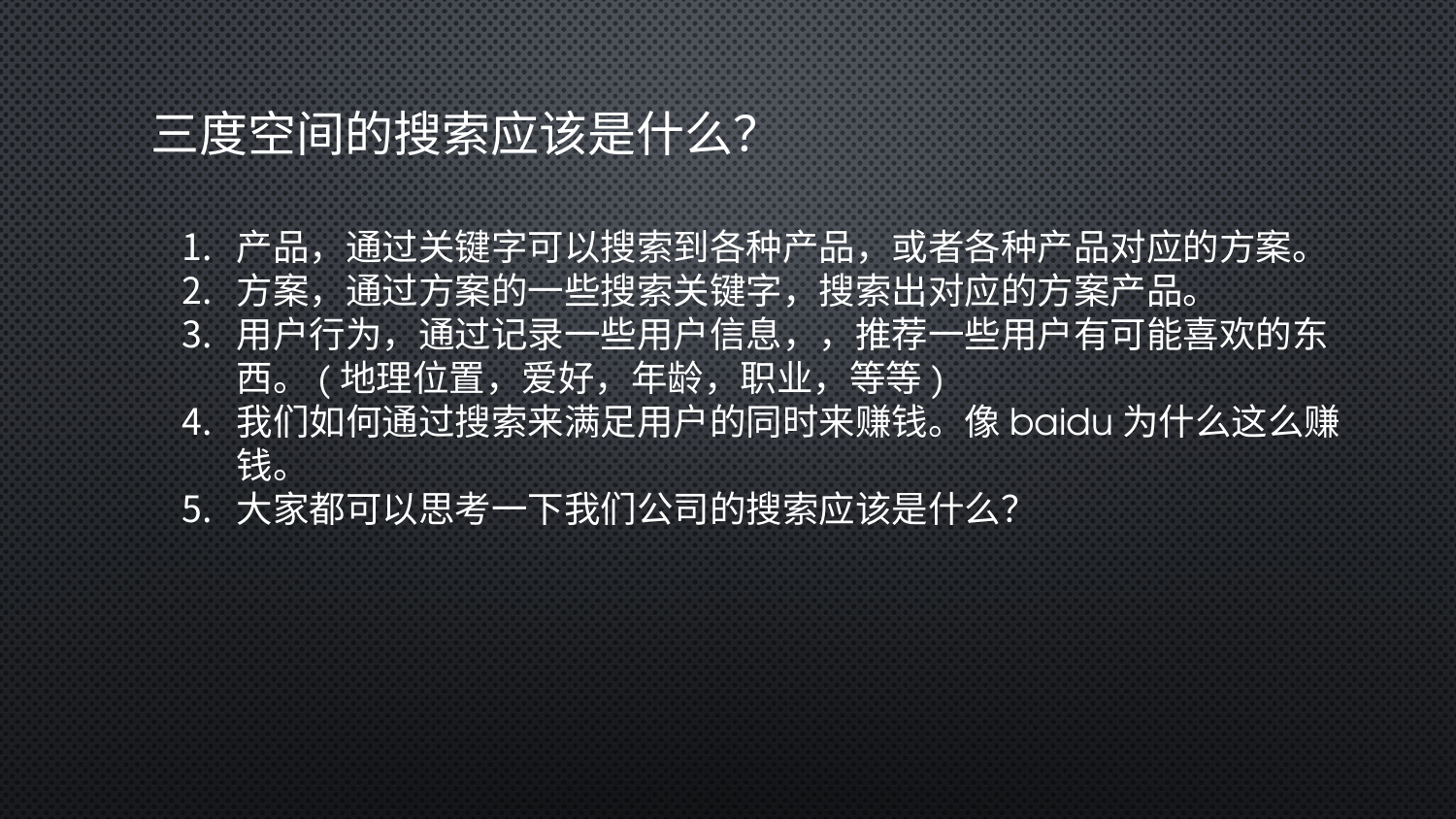

# 三度空间的搜索应该是什么？
产品，通过关键字可以搜索到各种产品，或者各种产品对应的方案。
方案，通过方案的一些搜索关键字，搜索出对应的方案产品。
用户行为，通过记录一些用户信息，，推荐一些用户有可能喜欢的东西。(地理位置，爱好，年龄，职业，等等)
我们如何通过搜索来满足用户的同时来赚钱。像baidu为什么这么赚钱。
大家都可以思考一下我们公司的搜索应该是什么？